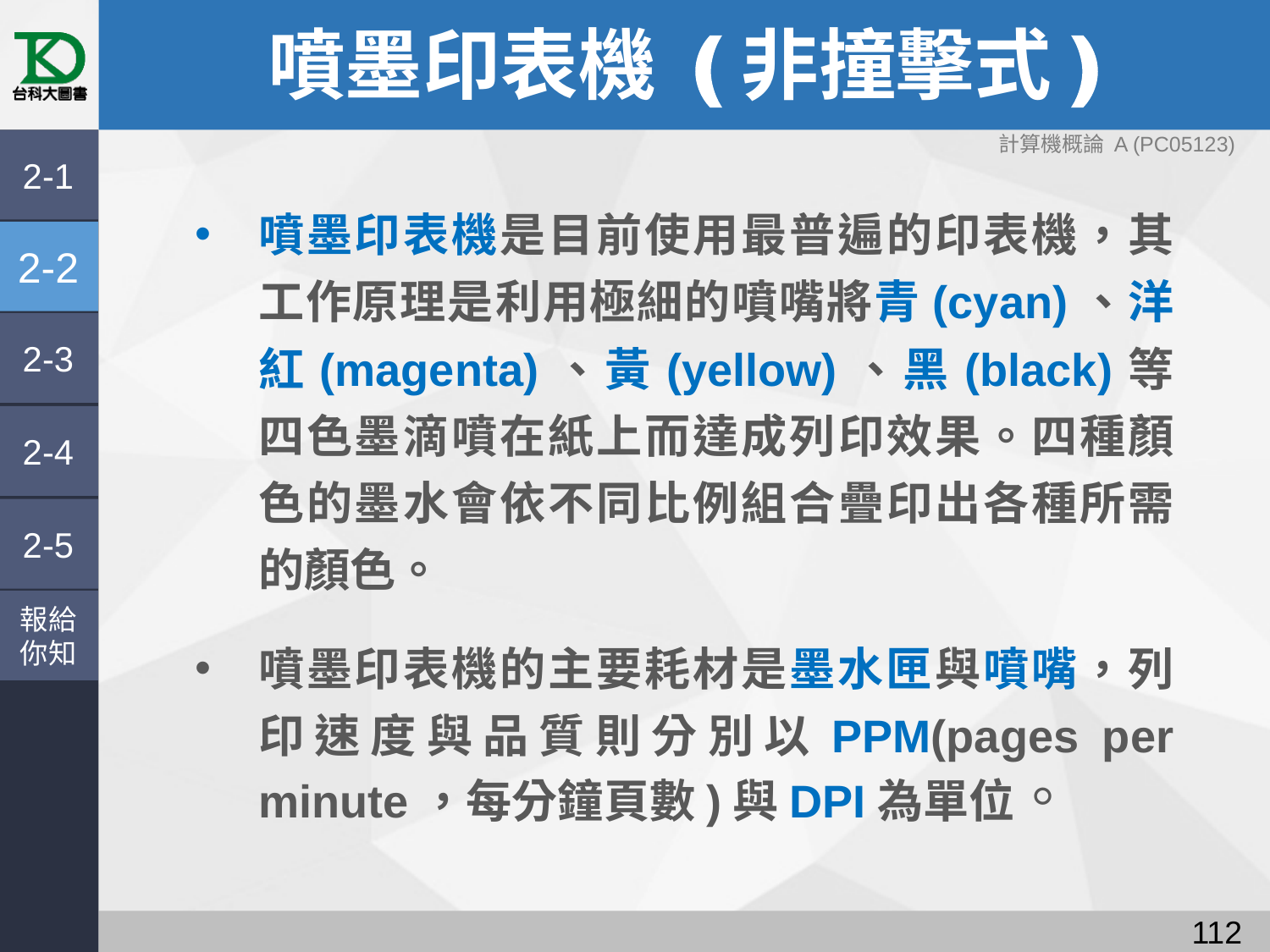

# 噴墨印表機 (非撞擊式)
計算機概論 A (PC05123)
2-1
噴墨印表機是目前使用最普遍的印表機，其工作原理是利用極細的噴嘴將青(cyan)、洋紅(magenta)、黃(yellow)、黑(black)等四色墨滴噴在紙上而達成列印效果。四種顏色的墨水會依不同比例組合疊印出各種所需的顏色。
噴墨印表機的主要耗材是墨水匣與噴嘴，列印速度與品質則分別以PPM(pages per minute，每分鐘頁數)與DPI為單位。
2-2
2-3
2-4
2-5
報給
你知
112